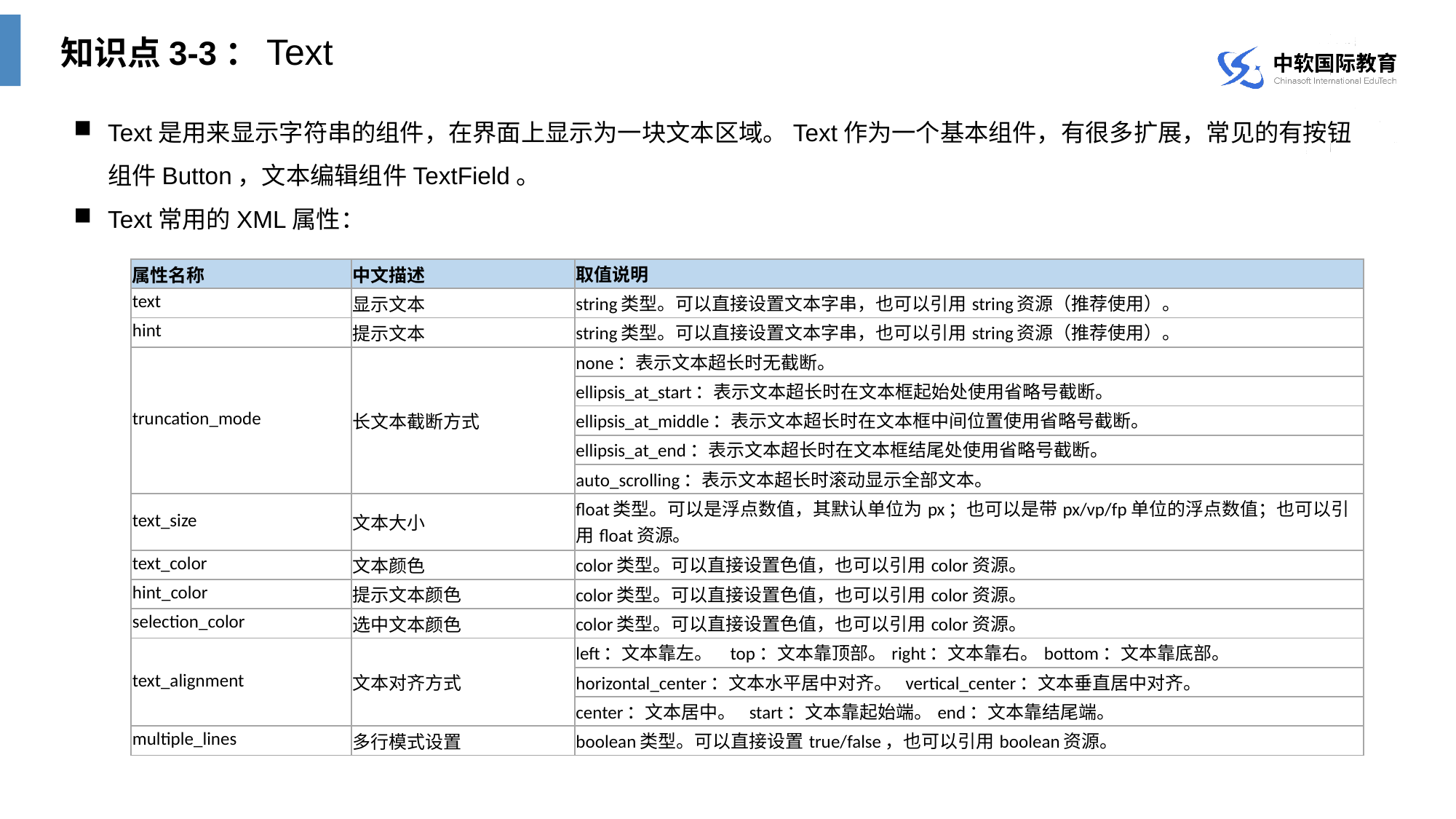

知识点3-3：Text
Text是用来显示字符串的组件，在界面上显示为一块文本区域。Text作为一个基本组件，有很多扩展，常见的有按钮组件Button，文本编辑组件TextField。
Text常用的XML属性：
| 属性名称 | 中文描述 | 取值说明 |
| --- | --- | --- |
| text | 显示文本 | string类型。可以直接设置文本字串，也可以引用string资源（推荐使用）。 |
| hint | 提示文本 | string类型。可以直接设置文本字串，也可以引用string资源（推荐使用）。 |
| truncation\_mode | 长文本截断方式 | none：表示文本超长时无截断。 |
|  |  | ellipsis\_at\_start：表示文本超长时在文本框起始处使用省略号截断。 |
|  |  | ellipsis\_at\_middle：表示文本超长时在文本框中间位置使用省略号截断。 |
|  |  | ellipsis\_at\_end：表示文本超长时在文本框结尾处使用省略号截断。 |
|  |  | auto\_scrolling：表示文本超长时滚动显示全部文本。 |
| text\_size | 文本大小 | float类型。可以是浮点数值，其默认单位为px；也可以是带px/vp/fp单位的浮点数值；也可以引用float资源。 |
| text\_color | 文本颜色 | color类型。可以直接设置色值，也可以引用color资源。 |
| hint\_color | 提示文本颜色 | color类型。可以直接设置色值，也可以引用color资源。 |
| selection\_color | 选中文本颜色 | color类型。可以直接设置色值，也可以引用color资源。 |
| text\_alignment | 文本对齐方式 | left：文本靠左。 top：文本靠顶部。right：文本靠右。bottom：文本靠底部。 |
|  |  | horizontal\_center：文本水平居中对齐。 vertical\_center：文本垂直居中对齐。 |
|  |  | center：文本居中。 start：文本靠起始端。end：文本靠结尾端。 |
| multiple\_lines | 多行模式设置 | boolean类型。可以直接设置true/false，也可以引用boolean资源。 |